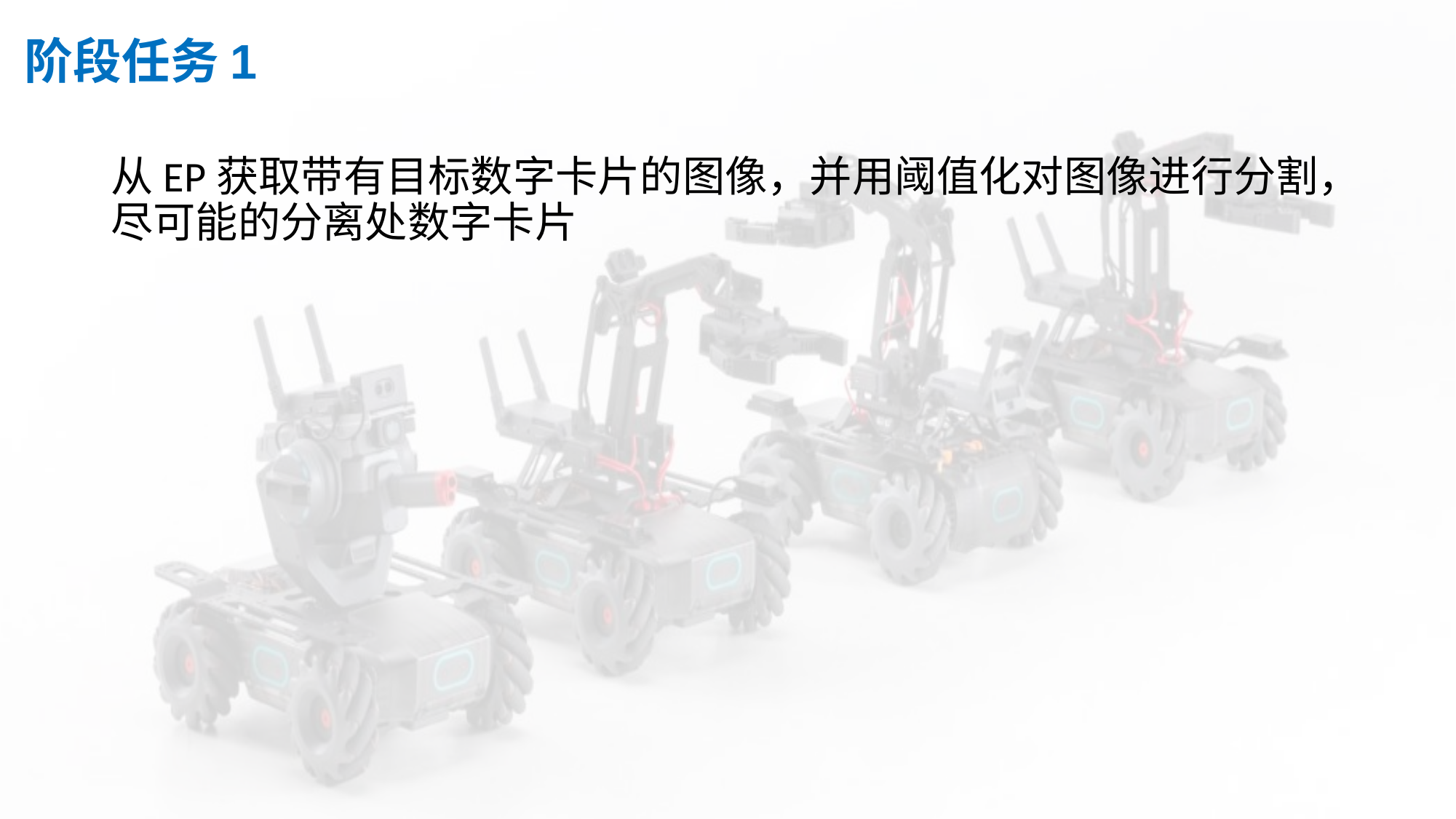

# 阶段任务1
从EP获取带有目标数字卡片的图像，并用阈值化对图像进行分割，尽可能的分离处数字卡片